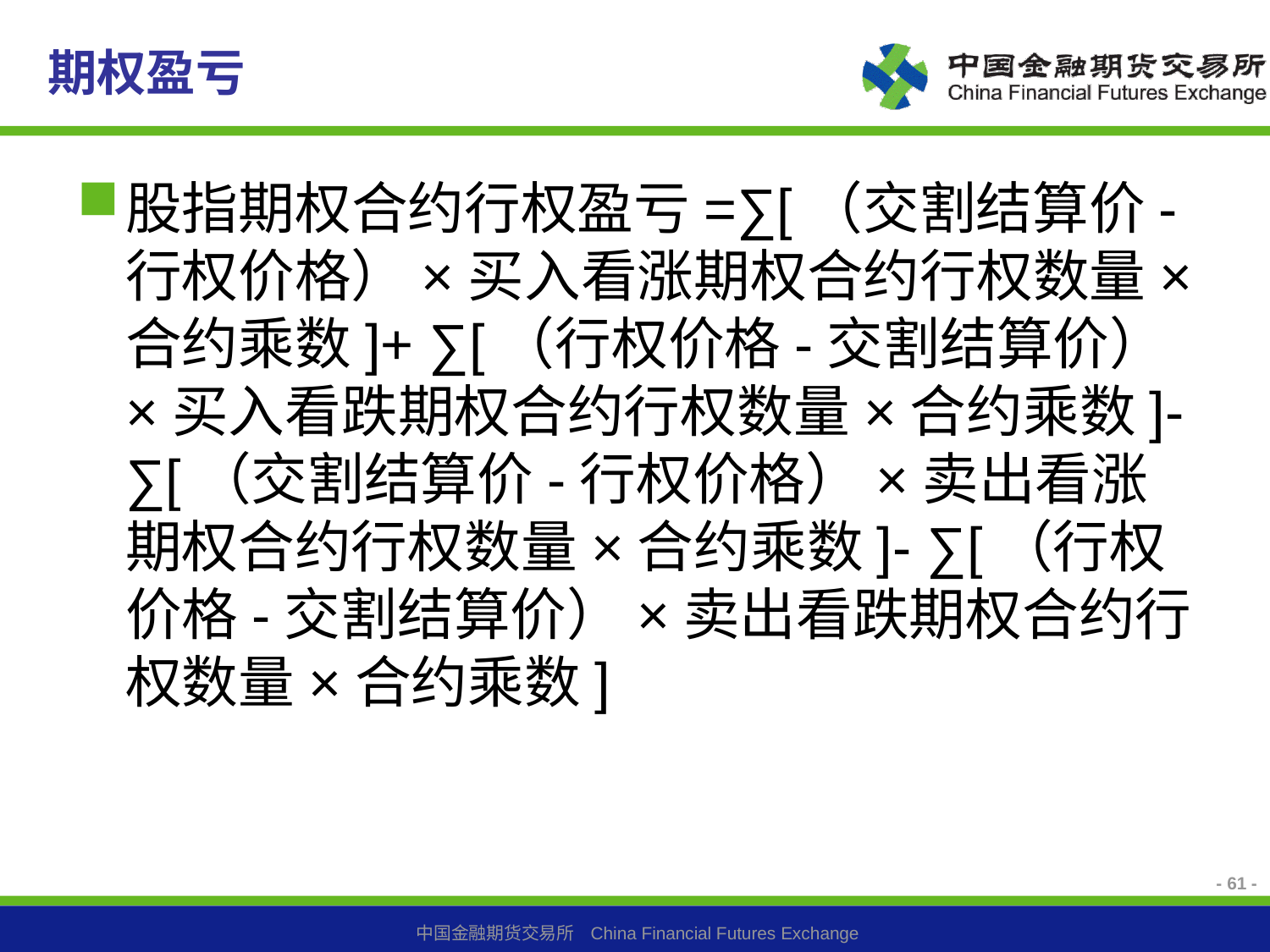

# 期权盈亏
股指期权合约行权盈亏=∑[（交割结算价-行权价格）×买入看涨期权合约行权数量×合约乘数]+ ∑[（行权价格-交割结算价）×买入看跌期权合约行权数量×合约乘数]- ∑[（交割结算价-行权价格）×卖出看涨期权合约行权数量×合约乘数]- ∑[（行权价格-交割结算价）×卖出看跌期权合约行权数量×合约乘数]
- 61 -